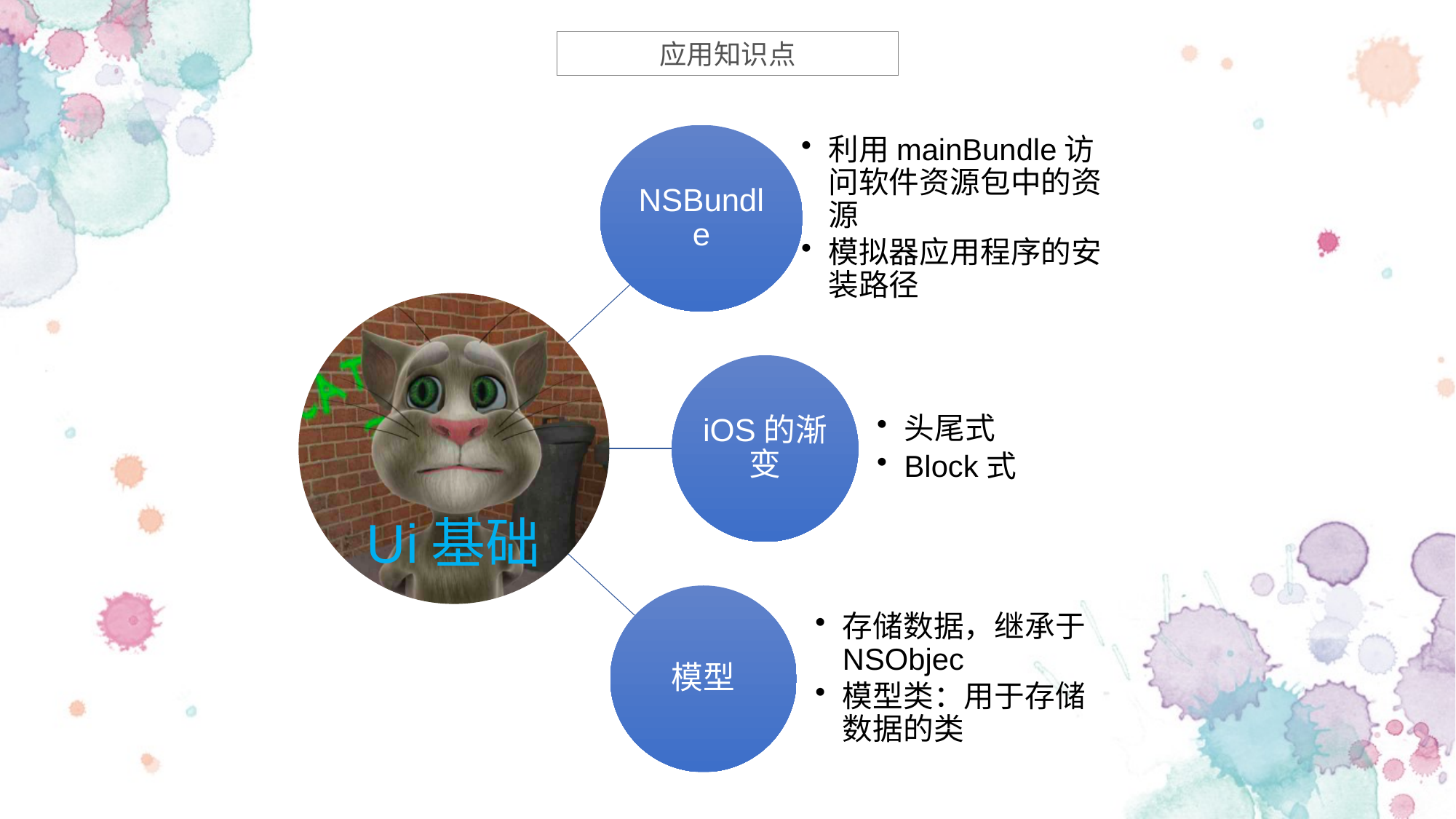

应用知识点
NSBundle
利用mainBundle访问软件资源包中的资源
模拟器应用程序的安装路径
iOS的渐变
头尾式
Block式
模型
存储数据，继承于NSObjec
模型类：用于存储数据的类
Ui基础